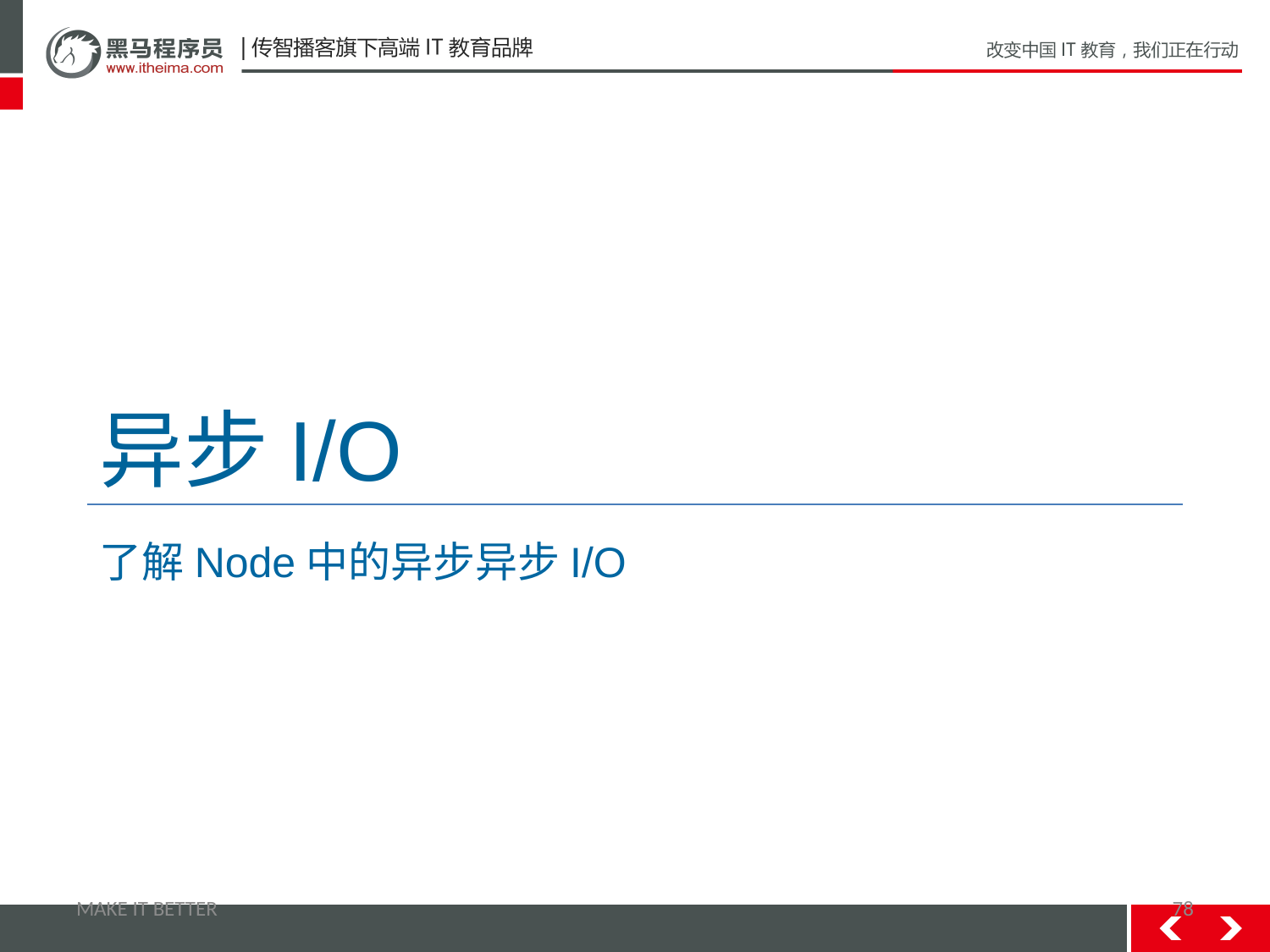

# 异步I/O
了解Node中的异步异步I/O
MAKE IT BETTER
78